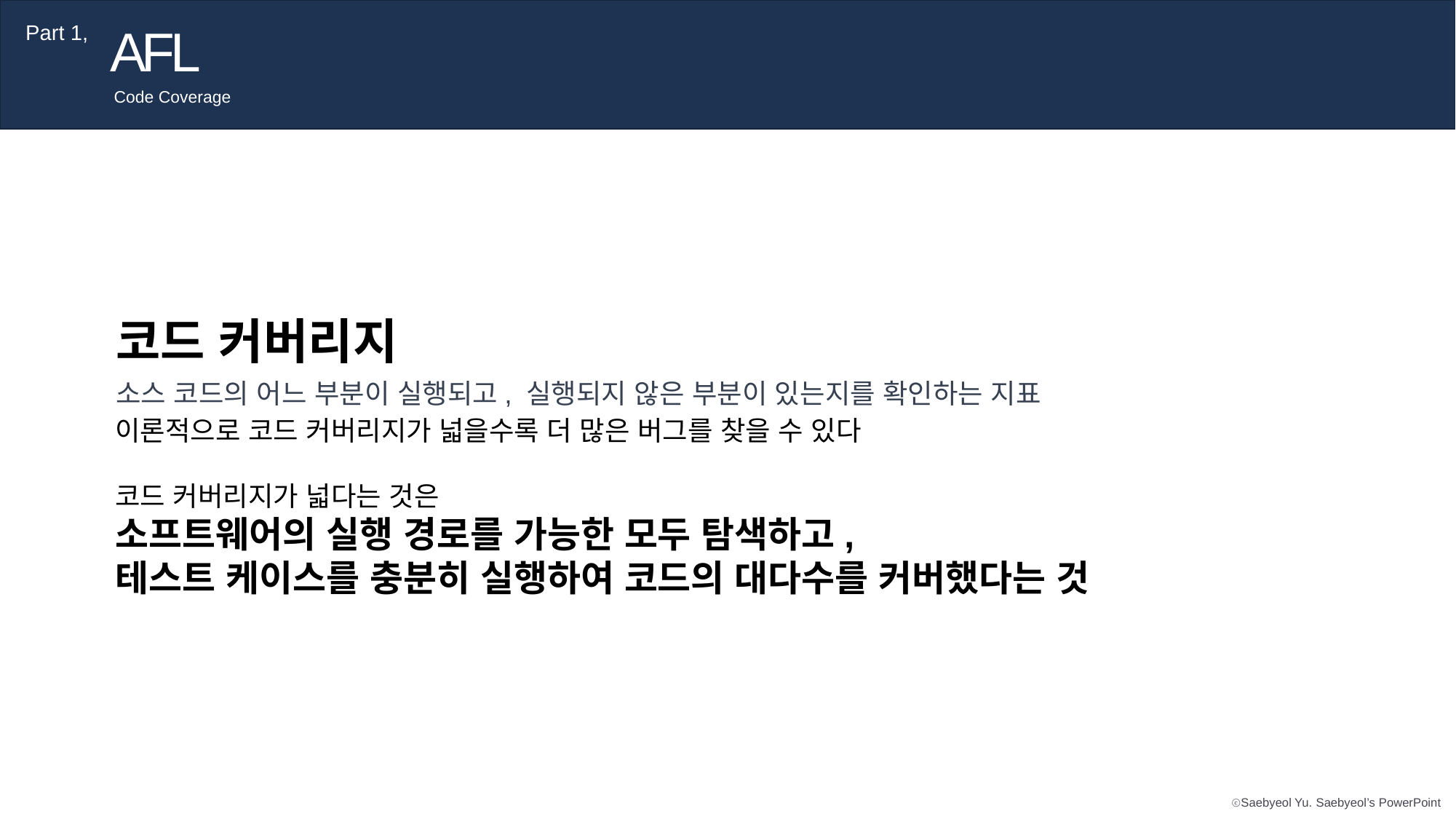

AFL
Part 1,
Code Coverage
코드 커버리지
소스 코드의 어느 부분이 실행되고, 실행되지 않은 부분이 있는지를 확인하는 지표
이론적으로 코드 커버리지가 넓을수록 더 많은 버그를 찾을 수 있다

코드 커버리지가 넓다는 것은
소프트웨어의 실행 경로를 가능한 모두 탐색하고,
테스트 케이스를 충분히 실행하여 코드의 대다수를 커버했다는 것